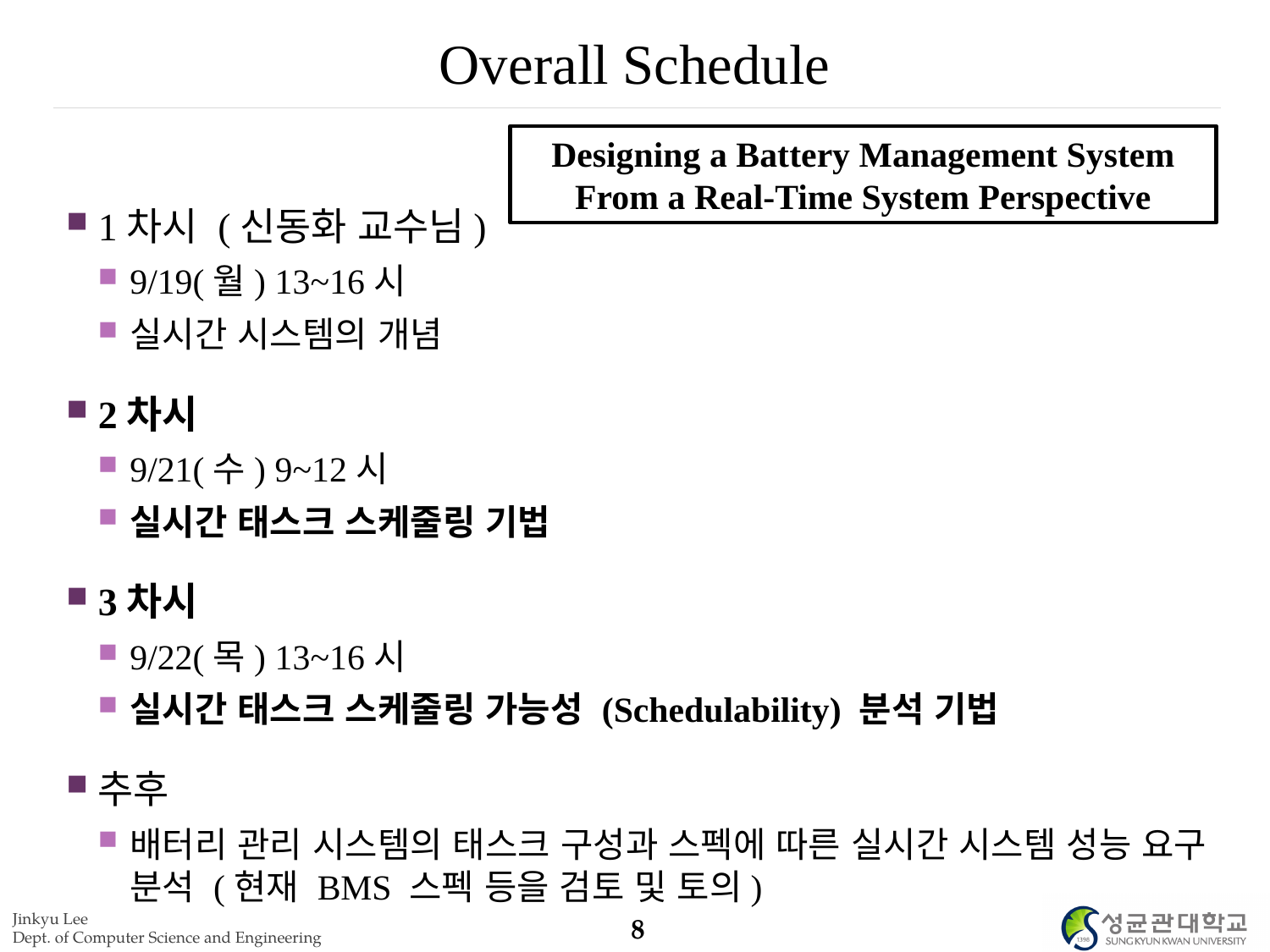

# Overall Schedule

1차시 (신동화 교수님)
9/19(월) 13~16시
실시간 시스템의 개념
2차시
9/21(수) 9~12시
실시간 태스크 스케줄링 기법
3차시
9/22(목) 13~16시
실시간 태스크 스케줄링 가능성 (Schedulability) 분석 기법
추후
배터리 관리 시스템의 태스크 구성과 스펙에 따른 실시간 시스템 성능 요구 분석 (현재 BMS 스펙 등을 검토 및 토의)
Designing a Battery Management System From a Real-Time System Perspective